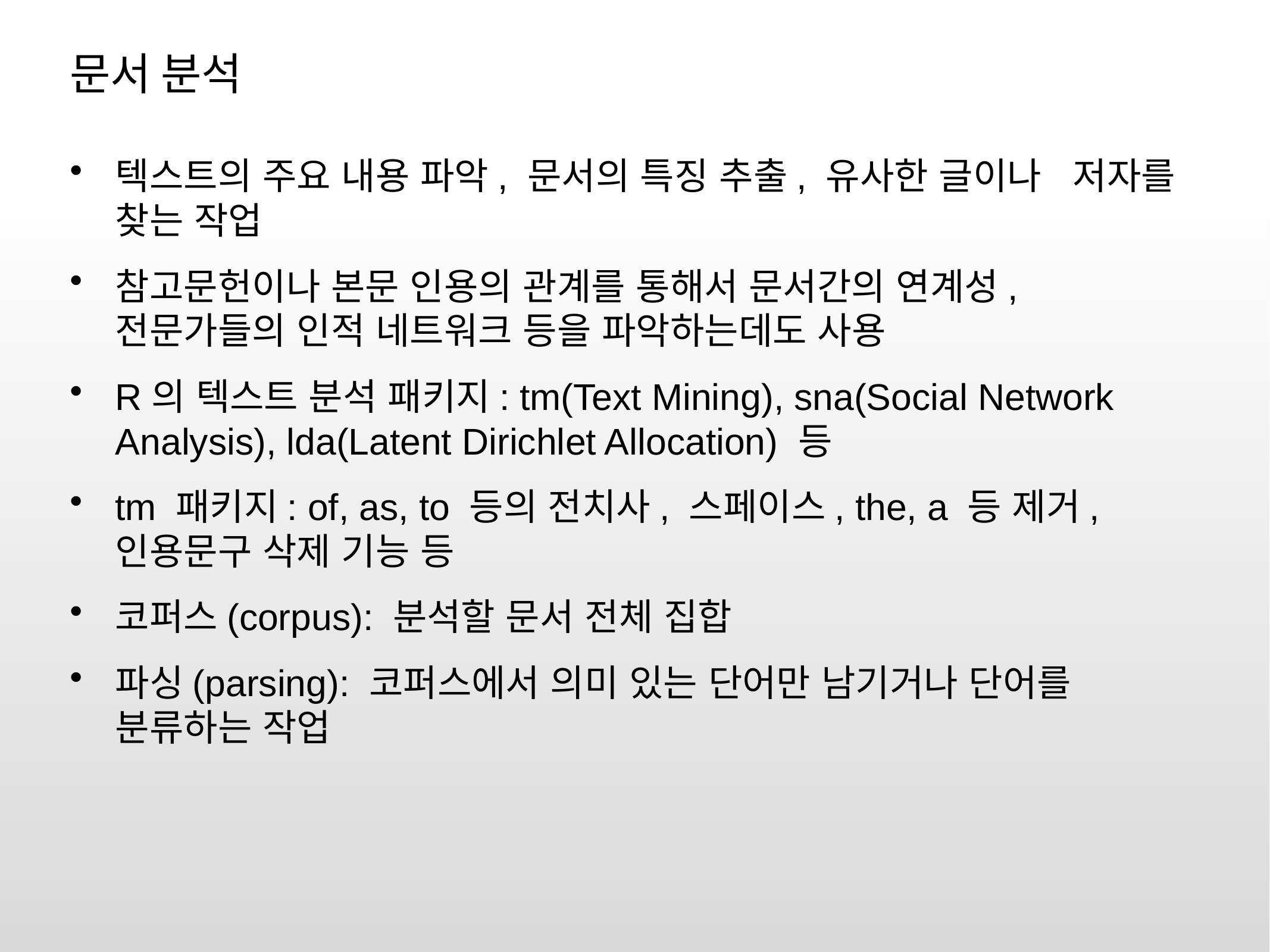

# 문서 분석
텍스트의 주요 내용 파악, 문서의 특징 추출, 유사한 글이나   저자를 찾는 작업
참고문헌이나 본문 인용의 관계를 통해서 문서간의 연계성,   전문가들의 인적 네트워크 등을 파악하는데도 사용
R의 텍스트 분석 패키지: tm(Text Mining), sna(Social Network Analysis), lda(Latent Dirichlet Allocation) 등
tm 패키지: of, as, to 등의 전치사, 스페이스, the, a 등 제거, 인용문구 삭제 기능 등
코퍼스(corpus): 분석할 문서 전체 집합
파싱(parsing): 코퍼스에서 의미 있는 단어만 남기거나 단어를  분류하는 작업
254